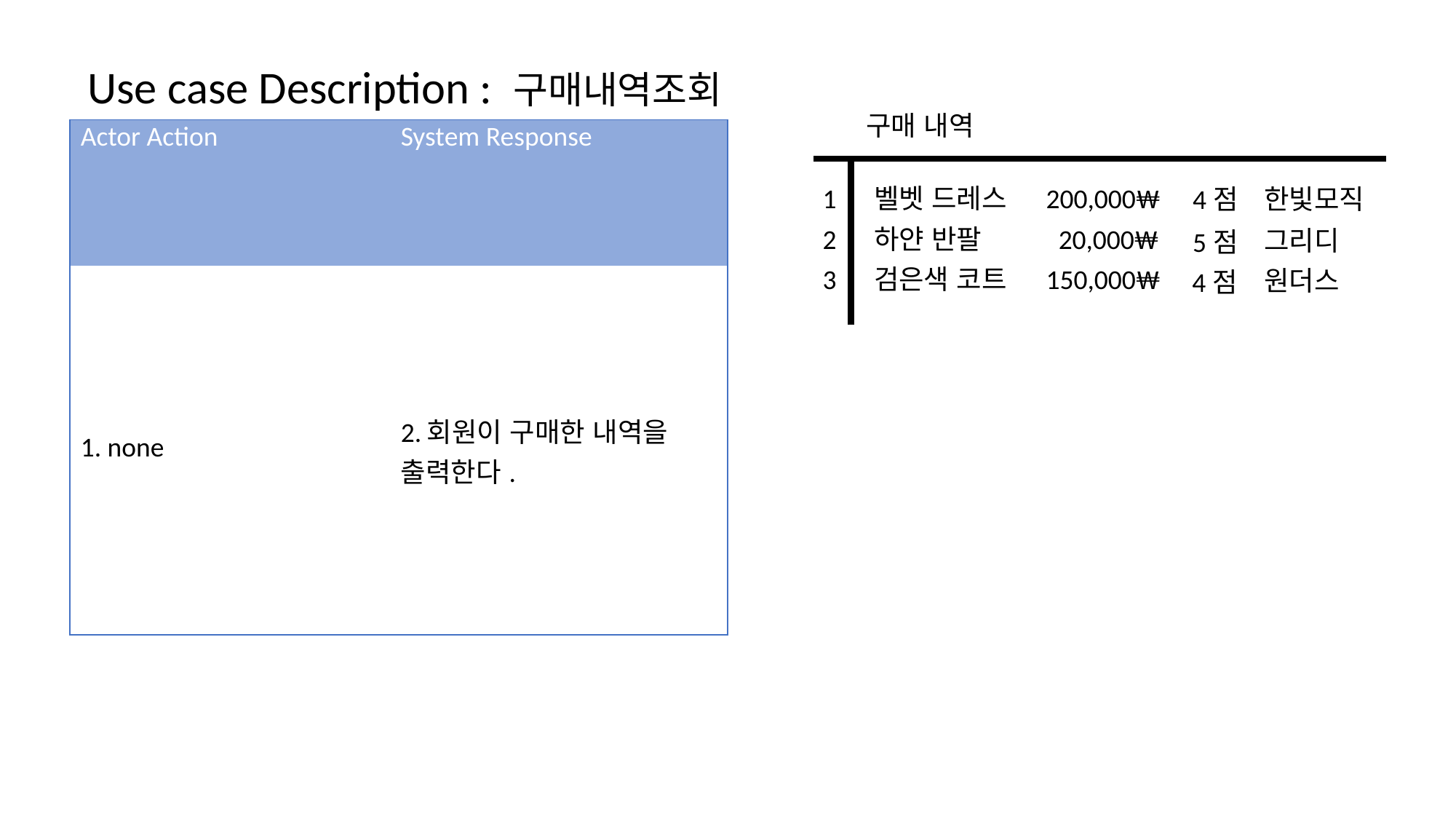

Use case Description : 구매내역조회
구매 내역
| Actor Action | System Response |
| --- | --- |
| 1. none | 2.회원이 구매한 내역을 출력한다. |
1
벨벳 드레스
200,000₩
한빛모직
4점
2
하얀 반팔
  20,000₩
그리디
5점
3
검은색 코트
150,000₩
원더스
4점